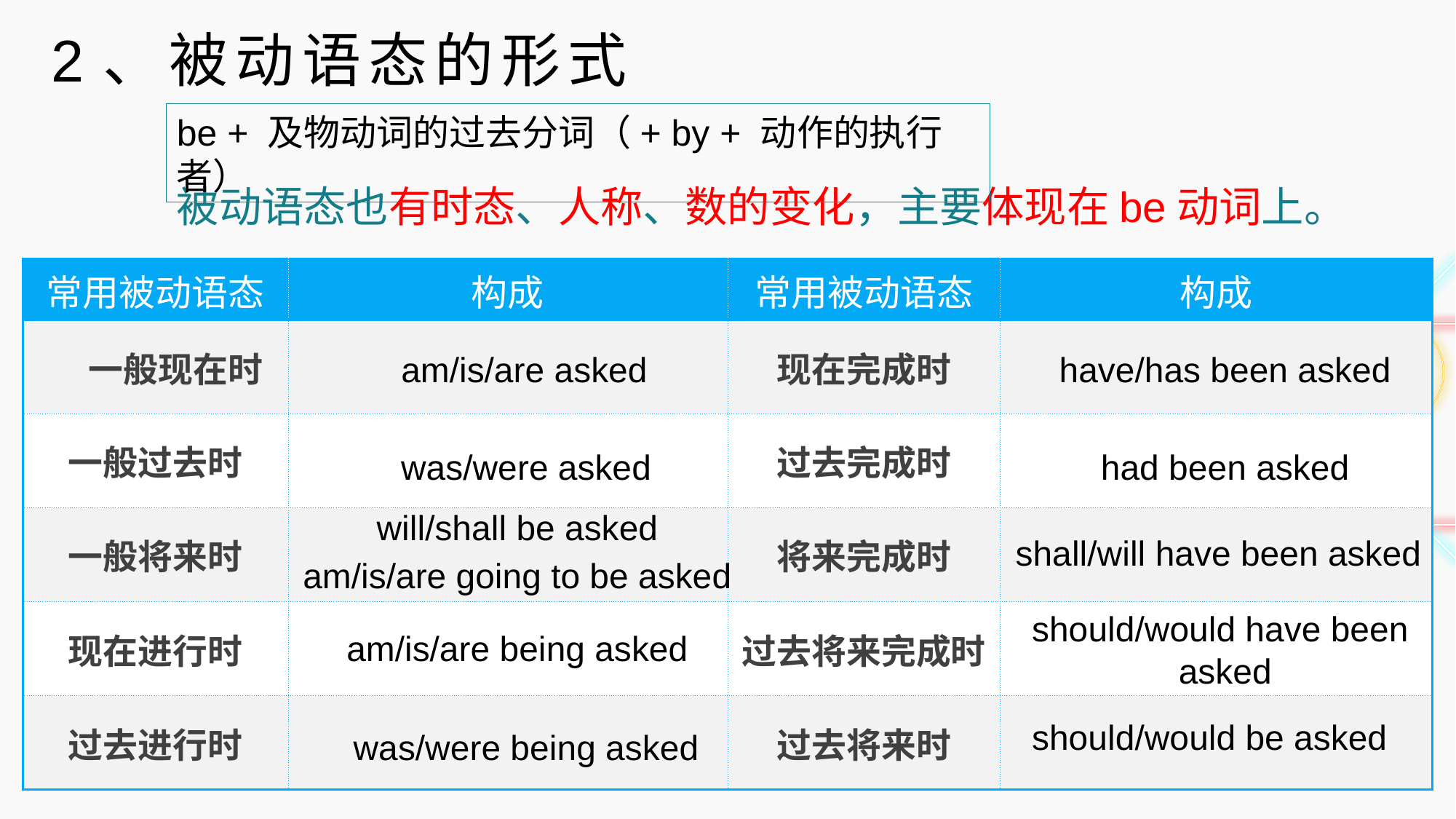

2、被动语态的形式
be + 及物动词的过去分词（+ by + 动作的执行者）
被动语态也有时态、人称、数的变化，主要体现在be动词上。
| 常用被动语态 | 构成 | 常用被动语态 | 构成 |
| --- | --- | --- | --- |
| 一般现在时 |  | 现在完成时 |  |
| 一般过去时 |  | 过去完成时 |  |
| 一般将来时 |  | 将来完成时 |  |
| 现在进行时 |  | 过去将来完成时 |  |
| 过去进行时 |  | 过去将来时 |  |
am/is/are asked
have/has been asked
was/were asked
had been asked
will/shall be asked
shall/will have been asked
am/is/are going to be asked
should/would have been
asked
am/is/are being asked
should/would be asked
was/were being asked